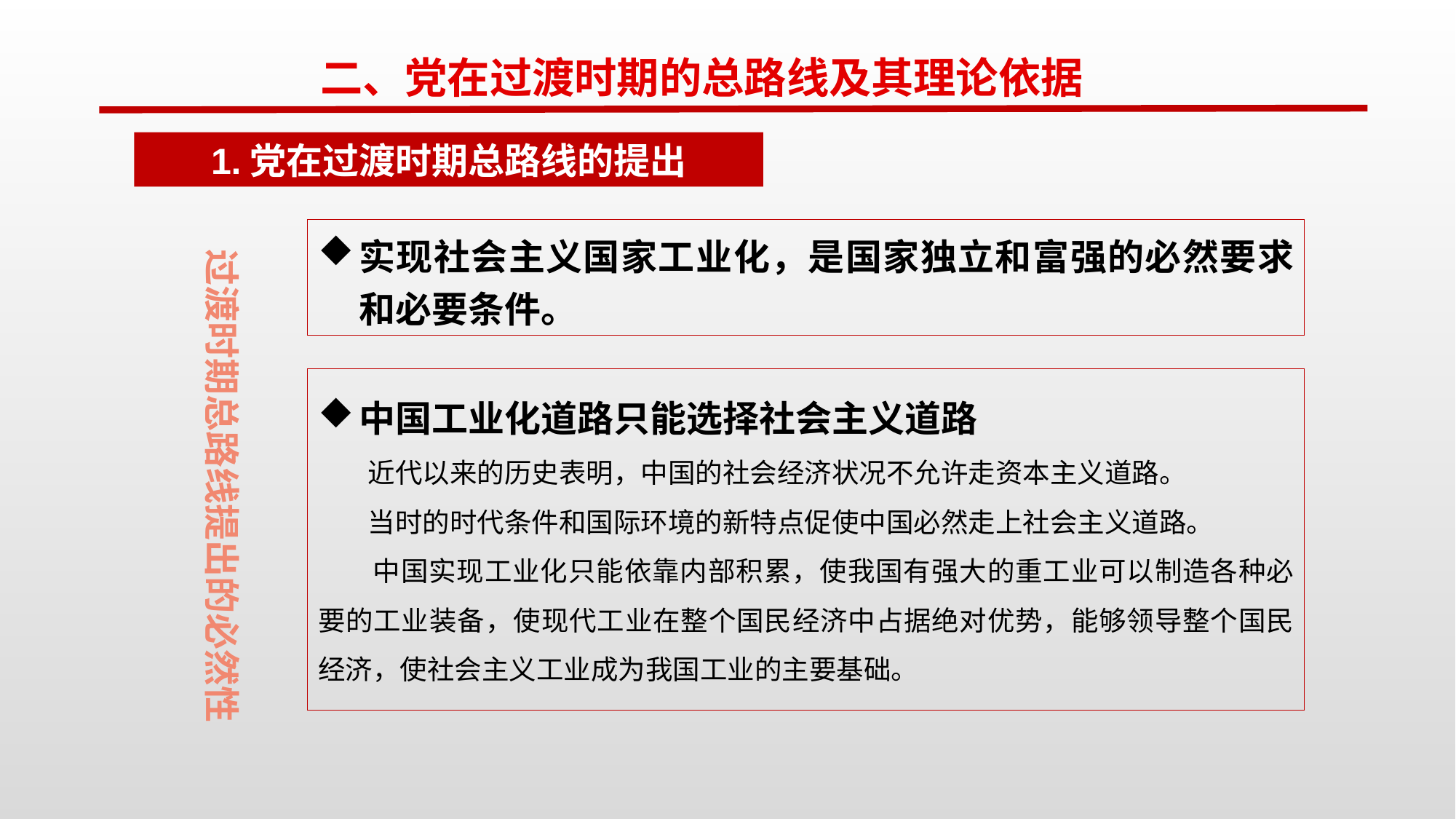

二、党在过渡时期的总路线及其理论依据
1.党在过渡时期总路线的提出
实现社会主义国家工业化，是国家独立和富强的必然要求和必要条件。
过渡时期总路线提出的必然性
中国工业化道路只能选择社会主义道路
       近代以来的历史表明，中国的社会经济状况不允许走资本主义道路。
       当时的时代条件和国际环境的新特点促使中国必然走上社会主义道路。
       中国实现工业化只能依靠内部积累，使我国有强大的重工业可以制造各种必要的工业装备，使现代工业在整个国民经济中占据绝对优势，能够领导整个国民经济，使社会主义工业成为我国工业的主要基础。